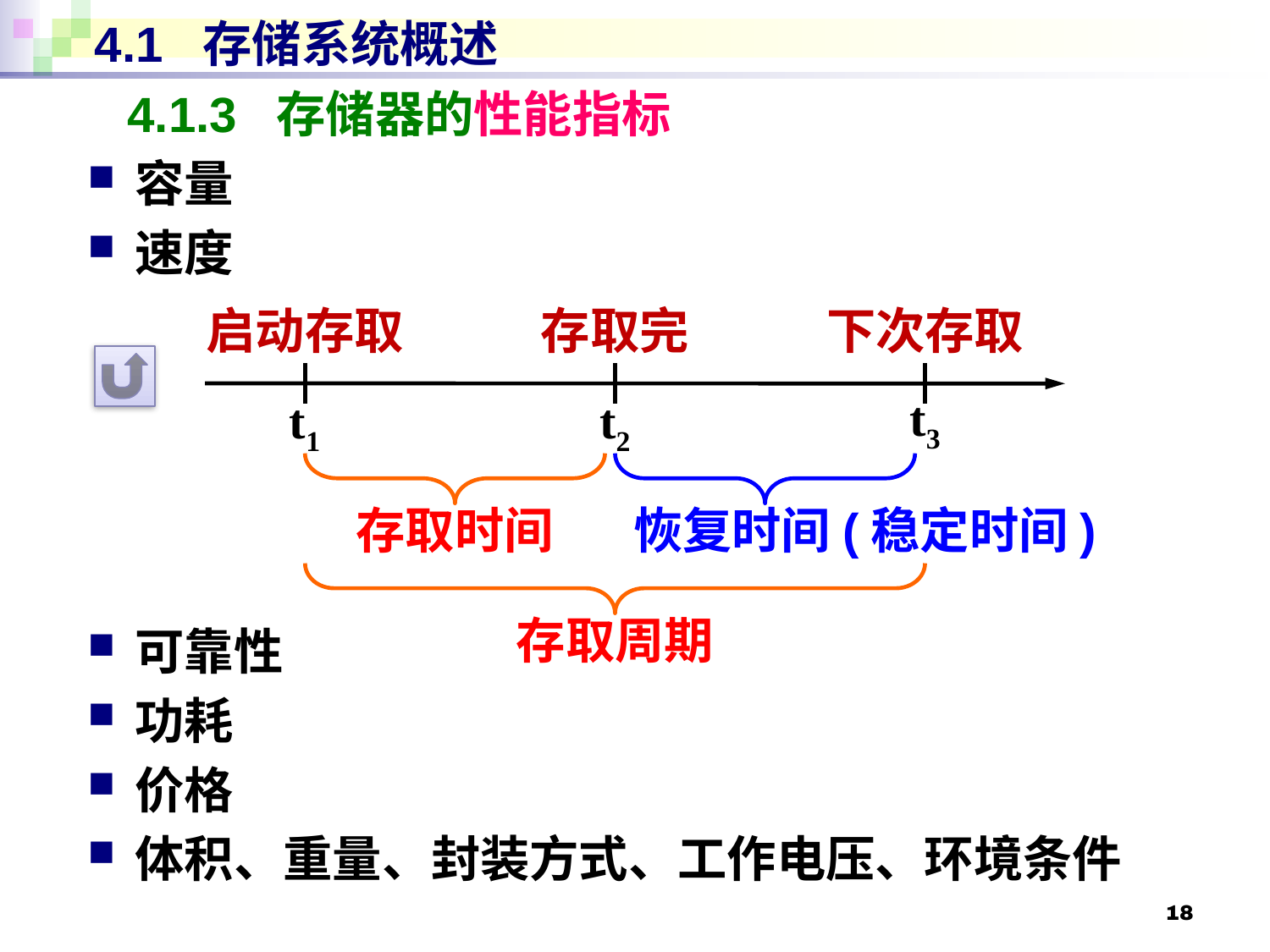

# 4.1  存储系统概述
4.1.3  存储器的性能指标
容量
速度

可靠性
功耗
价格
体积、重量、封装方式、工作电压、环境条件

启动存取
存取完
下次存取

t3
t1
t2
存取时间
恢复时间(稳定时间)
存取周期

18